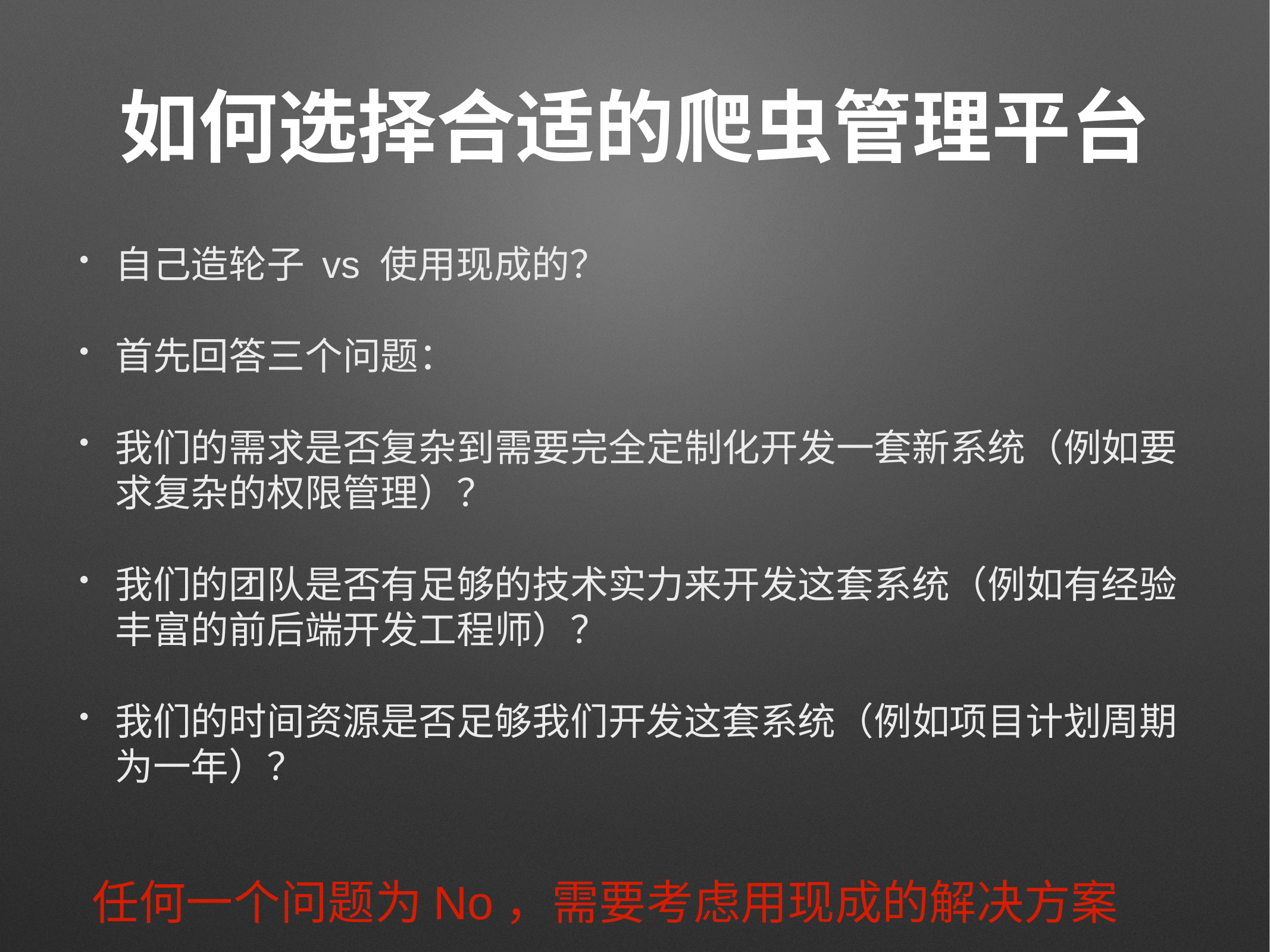

# 如何选择合适的爬虫管理平台
自己造轮子 vs 使用现成的？
首先回答三个问题：
我们的需求是否复杂到需要完全定制化开发一套新系统（例如要求复杂的权限管理）？
我们的团队是否有足够的技术实力来开发这套系统（例如有经验丰富的前后端开发工程师）？
我们的时间资源是否足够我们开发这套系统（例如项目计划周期为一年）？
任何一个问题为No，需要考虑用现成的解决方案